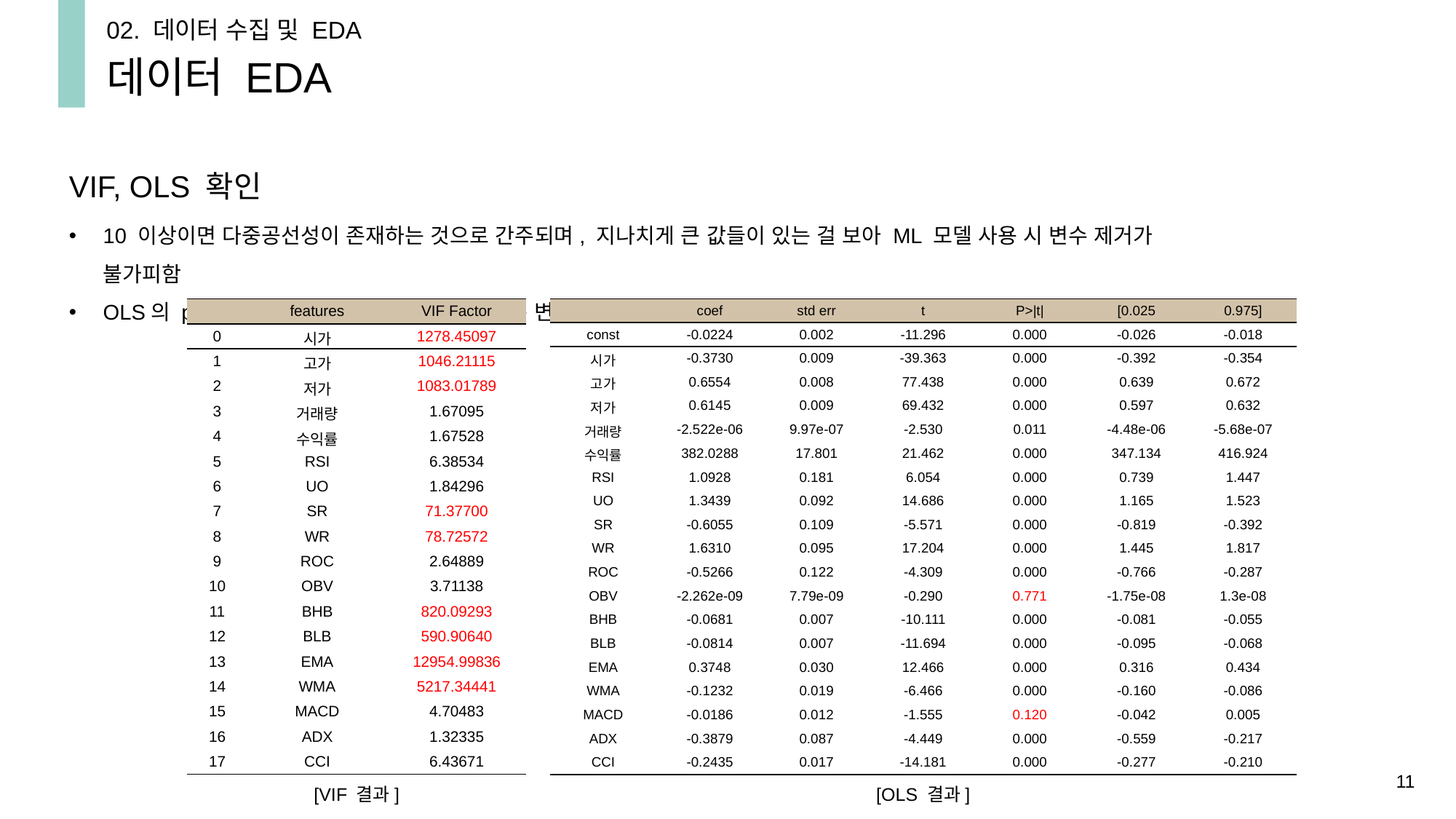

02. 데이터 수집 및 EDA
데이터 EDA
VIF, OLS 확인
10 이상이면 다중공선성이 존재하는 것으로 간주되며, 지나치게 큰 값들이 있는 걸 보아 ML 모델 사용 시 변수 제거가 불가피함
OLS의 p-value 또한 0.05보다 지나치게 높은 변수들이 존재
|  | coef | std err | t | P>|t| | [0.025 | 0.975] |
| --- | --- | --- | --- | --- | --- | --- |
| const | -0.0224 | 0.002 | -11.296 | 0.000 | -0.026 | -0.018 |
| 시가 | -0.3730 | 0.009 | -39.363 | 0.000 | -0.392 | -0.354 |
| 고가 | 0.6554 | 0.008 | 77.438 | 0.000 | 0.639 | 0.672 |
| 저가 | 0.6145 | 0.009 | 69.432 | 0.000 | 0.597 | 0.632 |
| 거래량 | -2.522e-06 | 9.97e-07 | -2.530 | 0.011 | -4.48e-06 | -5.68e-07 |
| 수익률 | 382.0288 | 17.801 | 21.462 | 0.000 | 347.134 | 416.924 |
| RSI | 1.0928 | 0.181 | 6.054 | 0.000 | 0.739 | 1.447 |
| UO | 1.3439 | 0.092 | 14.686 | 0.000 | 1.165 | 1.523 |
| SR | -0.6055 | 0.109 | -5.571 | 0.000 | -0.819 | -0.392 |
| WR | 1.6310 | 0.095 | 17.204 | 0.000 | 1.445 | 1.817 |
| ROC | -0.5266 | 0.122 | -4.309 | 0.000 | -0.766 | -0.287 |
| OBV | -2.262e-09 | 7.79e-09 | -0.290 | 0.771 | -1.75e-08 | 1.3e-08 |
| BHB | -0.0681 | 0.007 | -10.111 | 0.000 | -0.081 | -0.055 |
| BLB | -0.0814 | 0.007 | -11.694 | 0.000 | -0.095 | -0.068 |
| EMA | 0.3748 | 0.030 | 12.466 | 0.000 | 0.316 | 0.434 |
| WMA | -0.1232 | 0.019 | -6.466 | 0.000 | -0.160 | -0.086 |
| MACD | -0.0186 | 0.012 | -1.555 | 0.120 | -0.042 | 0.005 |
| ADX | -0.3879 | 0.087 | -4.449 | 0.000 | -0.559 | -0.217 |
| CCI | -0.2435 | 0.017 | -14.181 | 0.000 | -0.277 | -0.210 |
|  | features | VIF Factor |
| --- | --- | --- |
| 0 | 시가 | 1278.45097 |
| 1 | 고가 | 1046.21115 |
| 2 | 저가 | 1083.01789 |
| 3 | 거래량 | 1.67095 |
| 4 | 수익률 | 1.67528 |
| 5 | RSI | 6.38534 |
| 6 | UO | 1.84296 |
| 7 | SR | 71.37700 |
| 8 | WR | 78.72572 |
| 9 | ROC | 2.64889 |
| 10 | OBV | 3.71138 |
| 11 | BHB | 820.09293 |
| 12 | BLB | 590.90640 |
| 13 | EMA | 12954.99836 |
| 14 | WMA | 5217.34441 |
| 15 | MACD | 4.70483 |
| 16 | ADX | 1.32335 |
| 17 | CCI | 6.43671 |
11
[VIF 결과]
[OLS 결과]